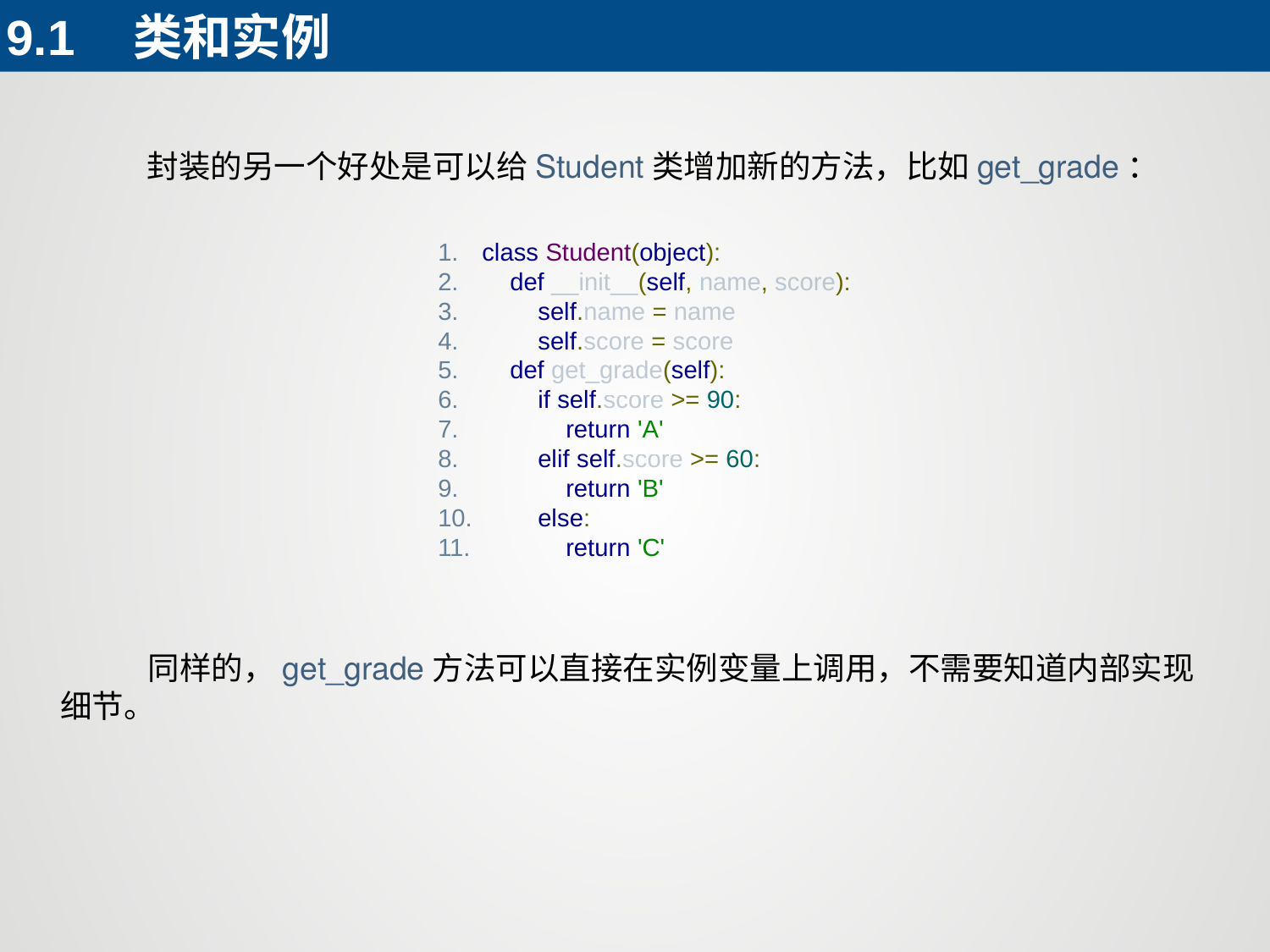

9.1	类和实例
        封装的另一个好处是可以给Student类增加新的方法，比如get_grade：
class Student(object):
    def __init__(self, name, score):
        self.name = name
        self.score = score
    def get_grade(self):
        if self.score >= 90:
            return 'A'
        elif self.score >= 60:
            return 'B'
        else:
            return 'C'
         同样的，get_grade方法可以直接在实例变量上调用，不需要知道内部实现细节。